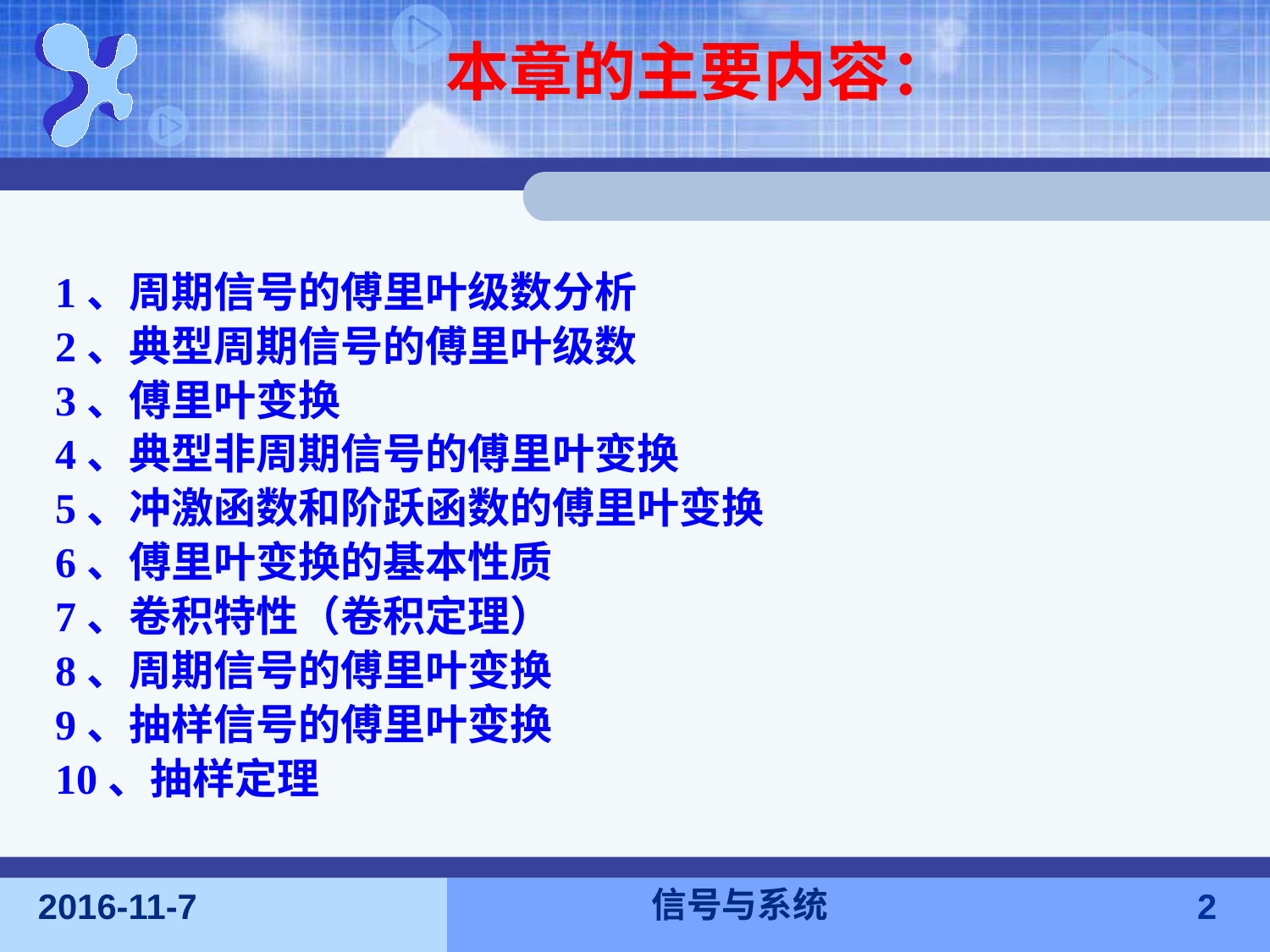

# 本章的主要内容：
1、周期信号的傅里叶级数分析
2、典型周期信号的傅里叶级数
3、傅里叶变换
4、典型非周期信号的傅里叶变换
5、冲激函数和阶跃函数的傅里叶变换
6、傅里叶变换的基本性质
7、卷积特性（卷积定理）
8、周期信号的傅里叶变换
9、抽样信号的傅里叶变换
10、抽样定理
信号与系统
2016-11-7
2